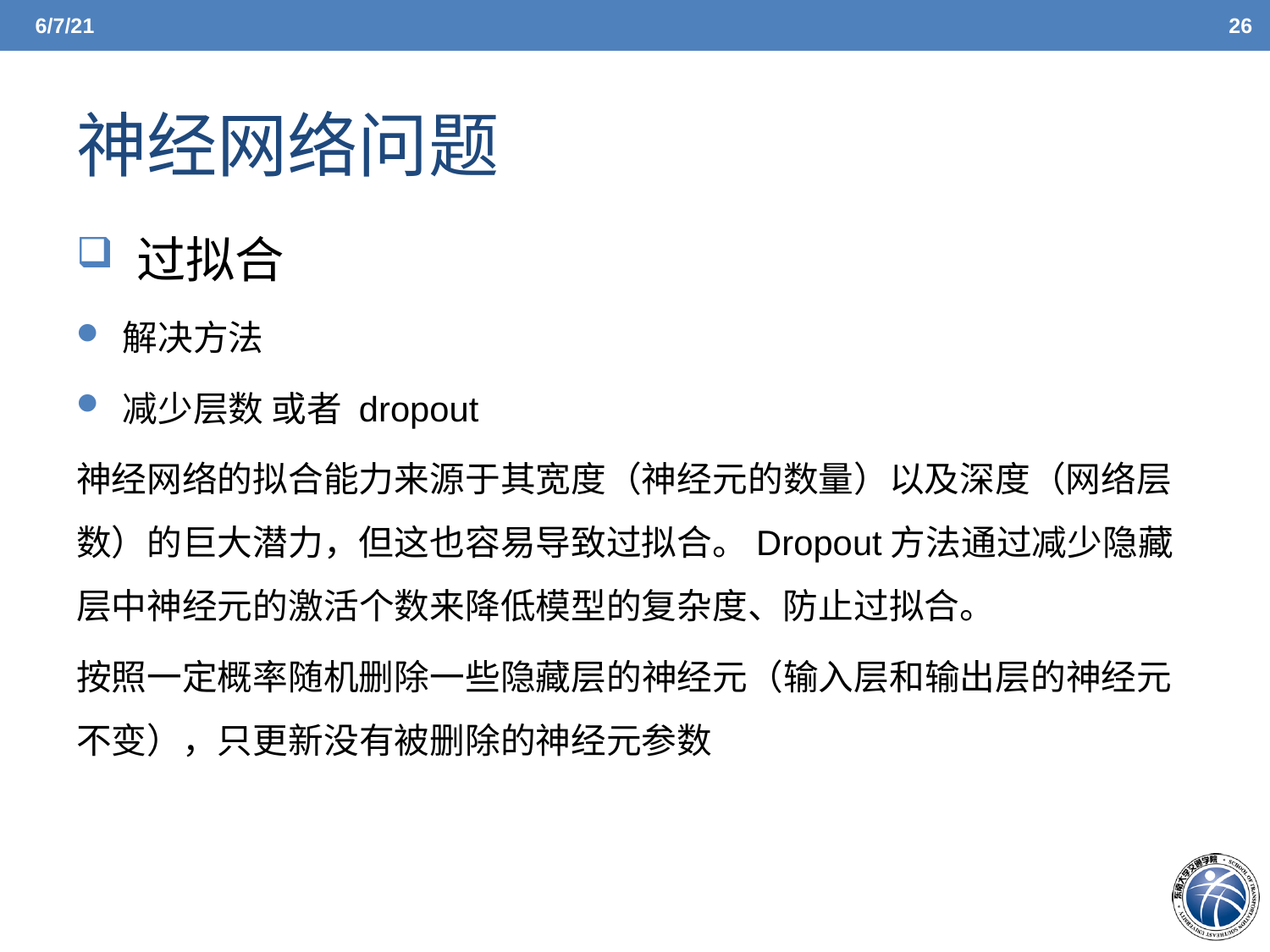

6/7/21
26
# 神经网络问题
 过拟合
 解决方法
 减少层数 或者 dropout
神经网络的拟合能力来源于其宽度（神经元的数量）以及深度（网络层数）的巨大潜力，但这也容易导致过拟合。Dropout方法通过减少隐藏层中神经元的激活个数来降低模型的复杂度、防止过拟合。
按照一定概率随机删除一些隐藏层的神经元（输入层和输出层的神经元不变），只更新没有被删除的神经元参数